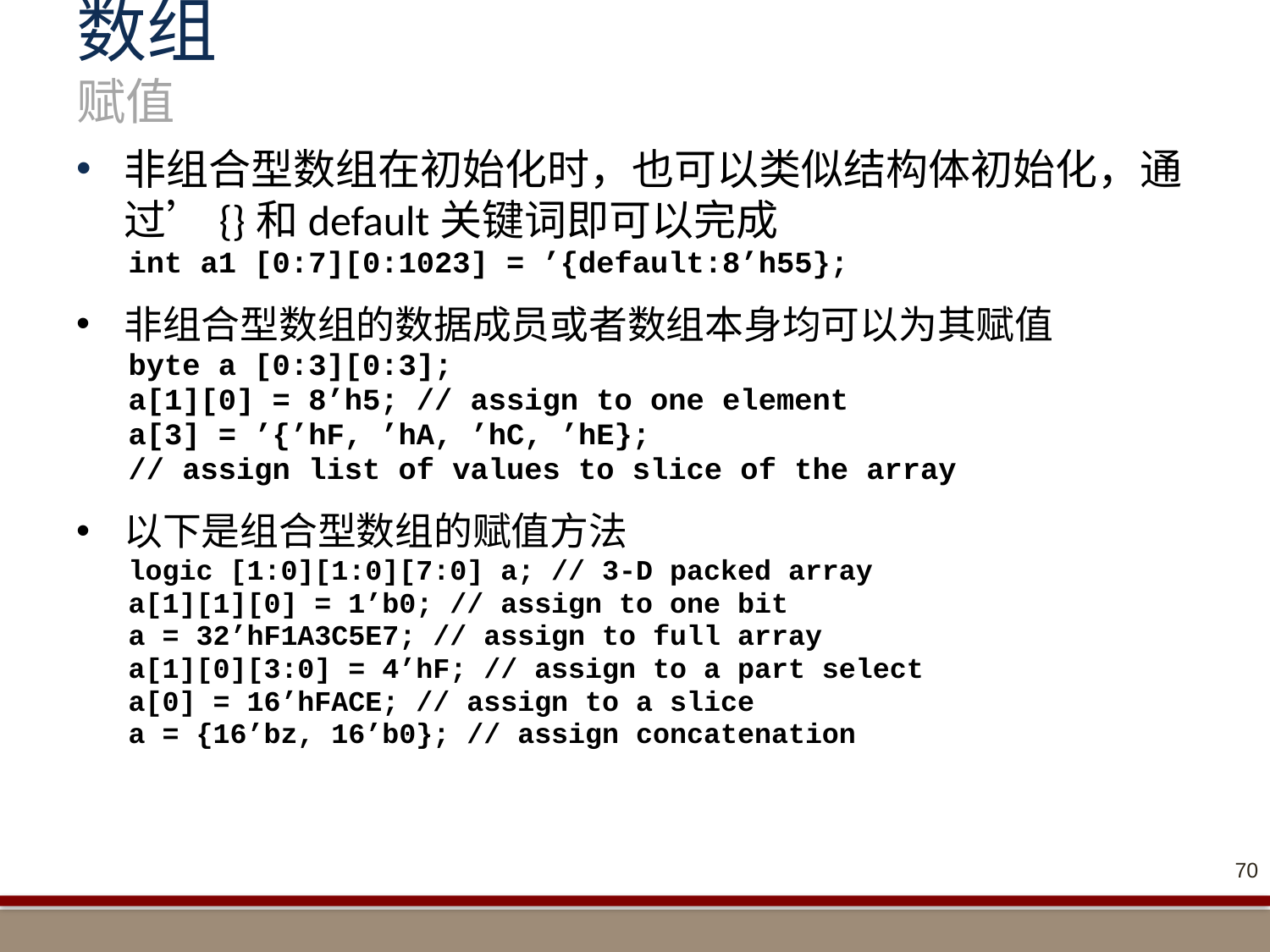

# 数组 赋值
非组合型数组在初始化时，也可以类似结构体初始化，通过’{}和default关键词即可以完成
int a1 [0:7][0:1023] = ’{default:8’h55};
非组合型数组的数据成员或者数组本身均可以为其赋值
byte a [0:3][0:3];
a[1][0] = 8’h5; // assign to one element
a[3] = ’{’hF, ’hA, ’hC, ’hE};
// assign list of values to slice of the array
以下是组合型数组的赋值方法
logic [1:0][1:0][7:0] a; // 3-D packed array
a[1][1][0] = 1’b0; // assign to one bit
a = 32’hF1A3C5E7; // assign to full array
a[1][0][3:0] = 4’hF; // assign to a part select
a[0] = 16’hFACE; // assign to a slice
a = {16’bz, 16’b0}; // assign concatenation

70